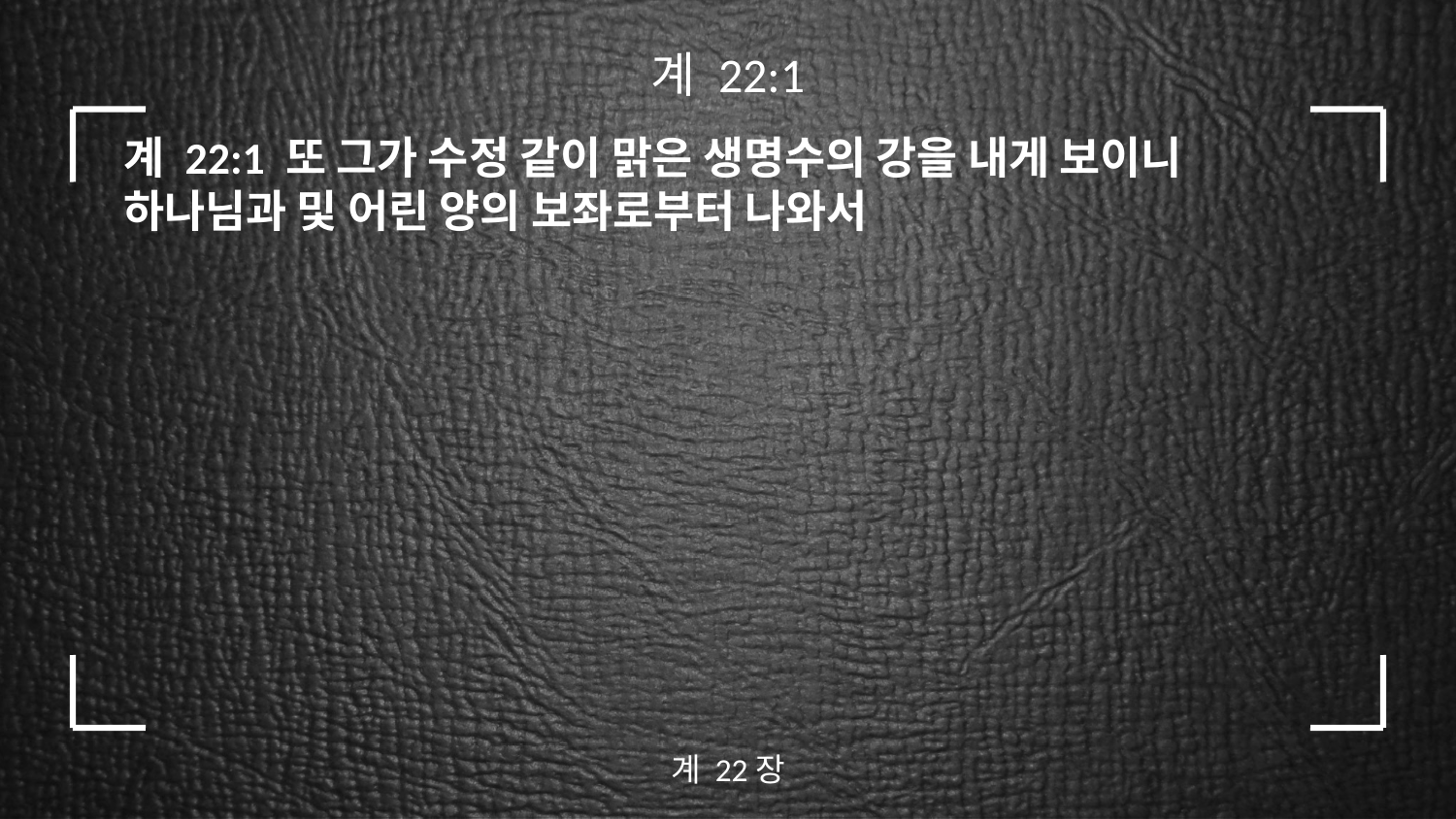

계 22:1

계 22:1 또 그가 수정 같이 맑은 생명수의 강을 내게 보이니 하나님과 및 어린 양의 보좌로부터 나와서

계 22장